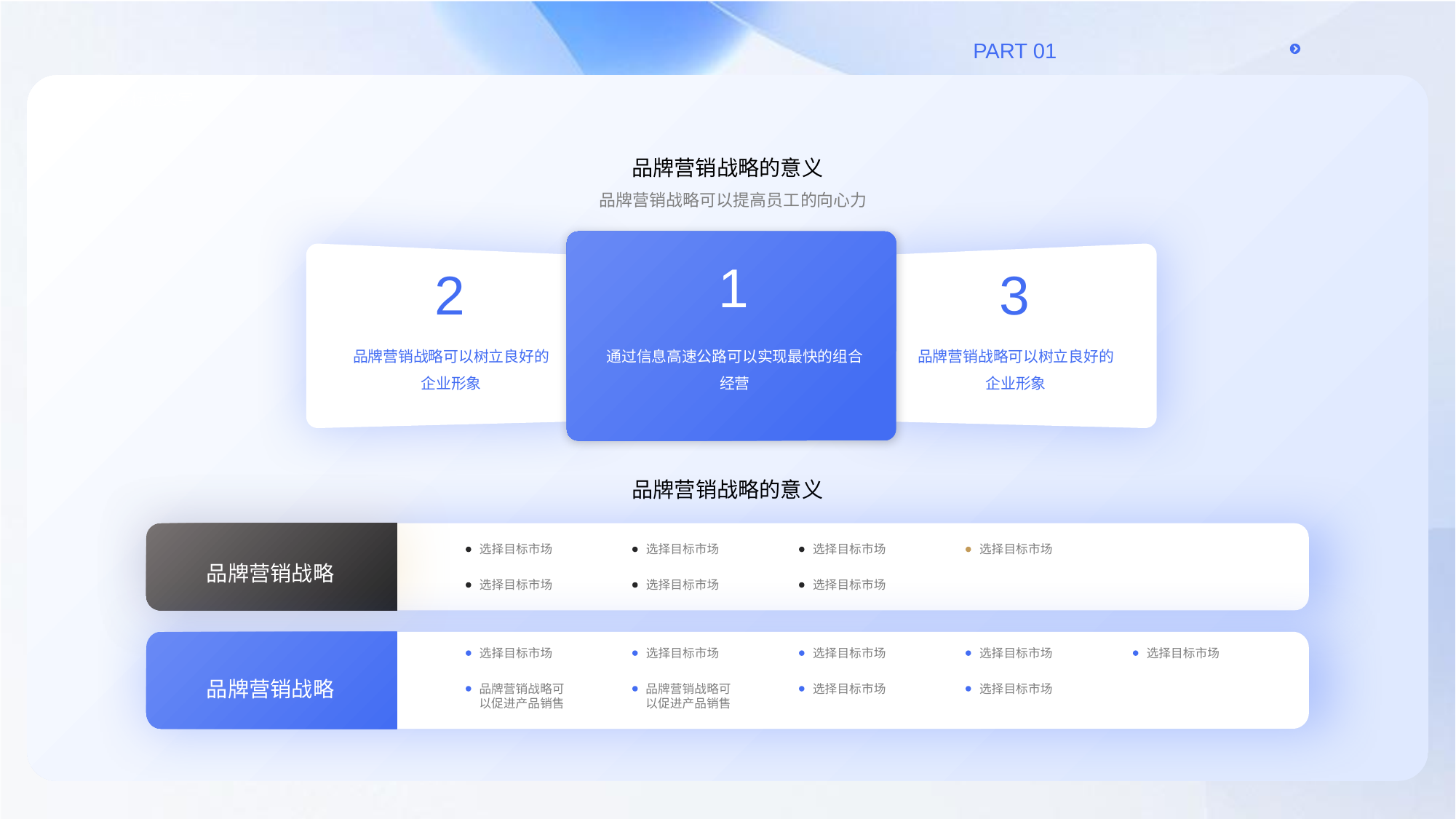

品牌营销战略的意义
品牌营销战略可以提高员工的向心力

1
2
3
品牌营销战略可以树立良好的企业形象
通过信息高速公路可以实现最快的组合经营
品牌营销战略可以树立良好的企业形象
品牌营销战略的意义

选择目标市场
选择目标市场
选择目标市场
选择目标市场
品牌营销战略

选择目标市场
选择目标市场
选择目标市场

选择目标市场
选择目标市场
选择目标市场
选择目标市场
选择目标市场

品牌营销战略
品牌营销战略可以促进产品销售
品牌营销战略可以促进产品销售
选择目标市场
选择目标市场